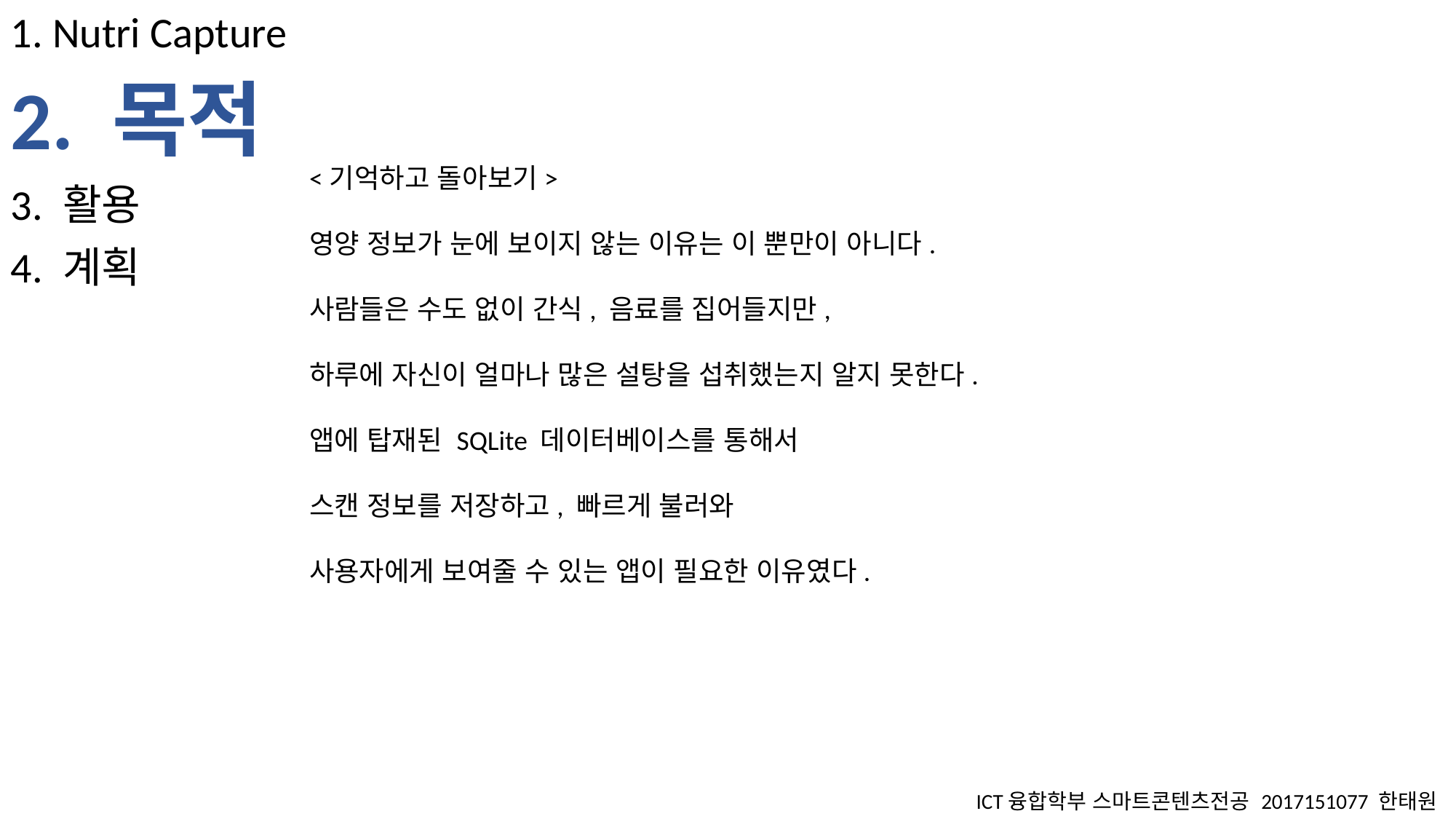

1. Nutri Capture
2. 목적
<기억하고 돌아보기>

영양 정보가 눈에 보이지 않는 이유는 이 뿐만이 아니다.

사람들은 수도 없이 간식, 음료를 집어들지만,

하루에 자신이 얼마나 많은 설탕을 섭취했는지 알지 못한다.

앱에 탑재된 SQLite 데이터베이스를 통해서

스캔 정보를 저장하고, 빠르게 불러와

사용자에게 보여줄 수 있는 앱이 필요한 이유였다.

3. 활용
4. 계획
ICT융합학부 스마트콘텐츠전공 2017151077 한태원